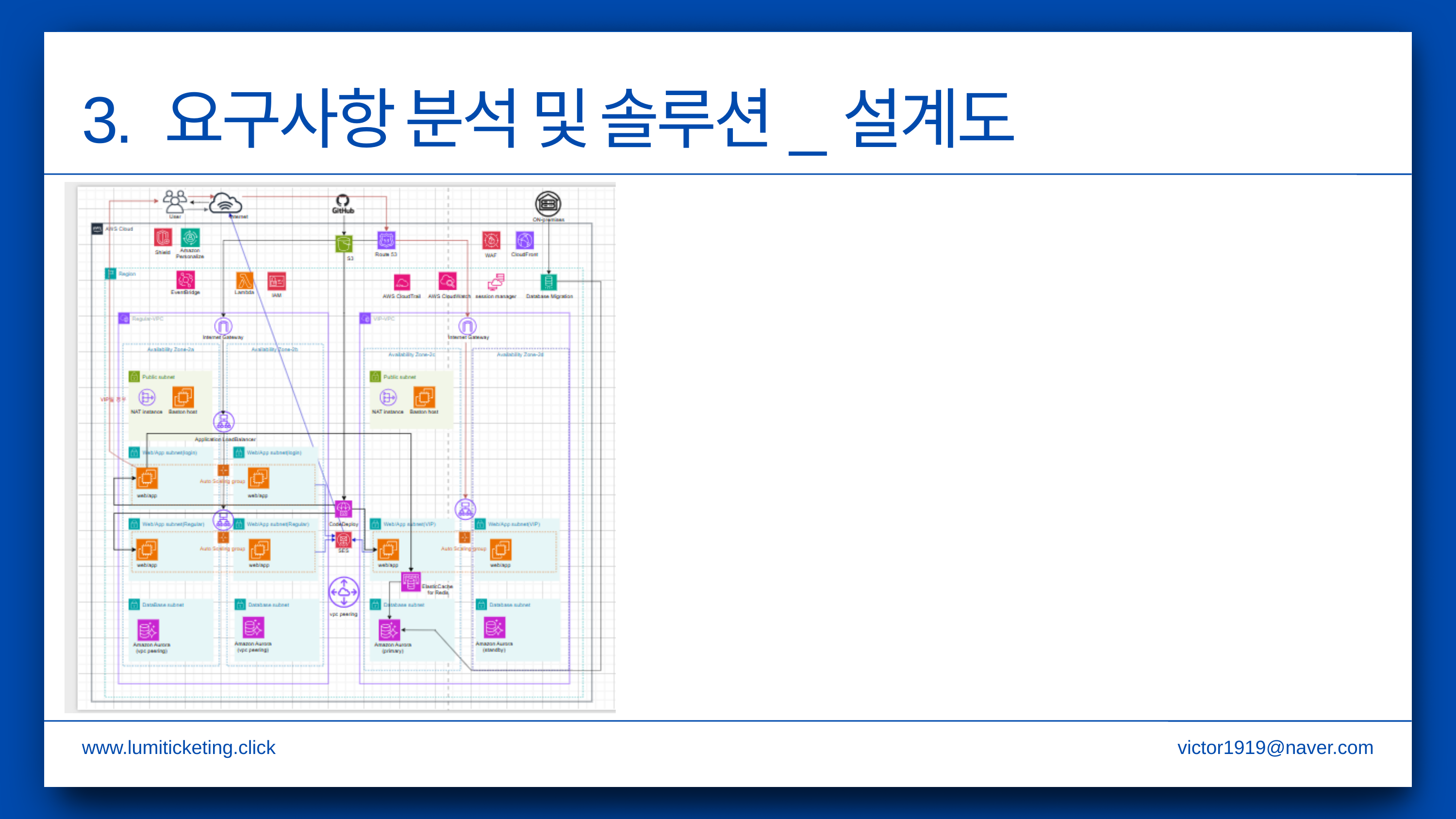

3. 요구사항 분석 및 솔루션_설계도

www.lumiticketing.click
victor1919@naver.com